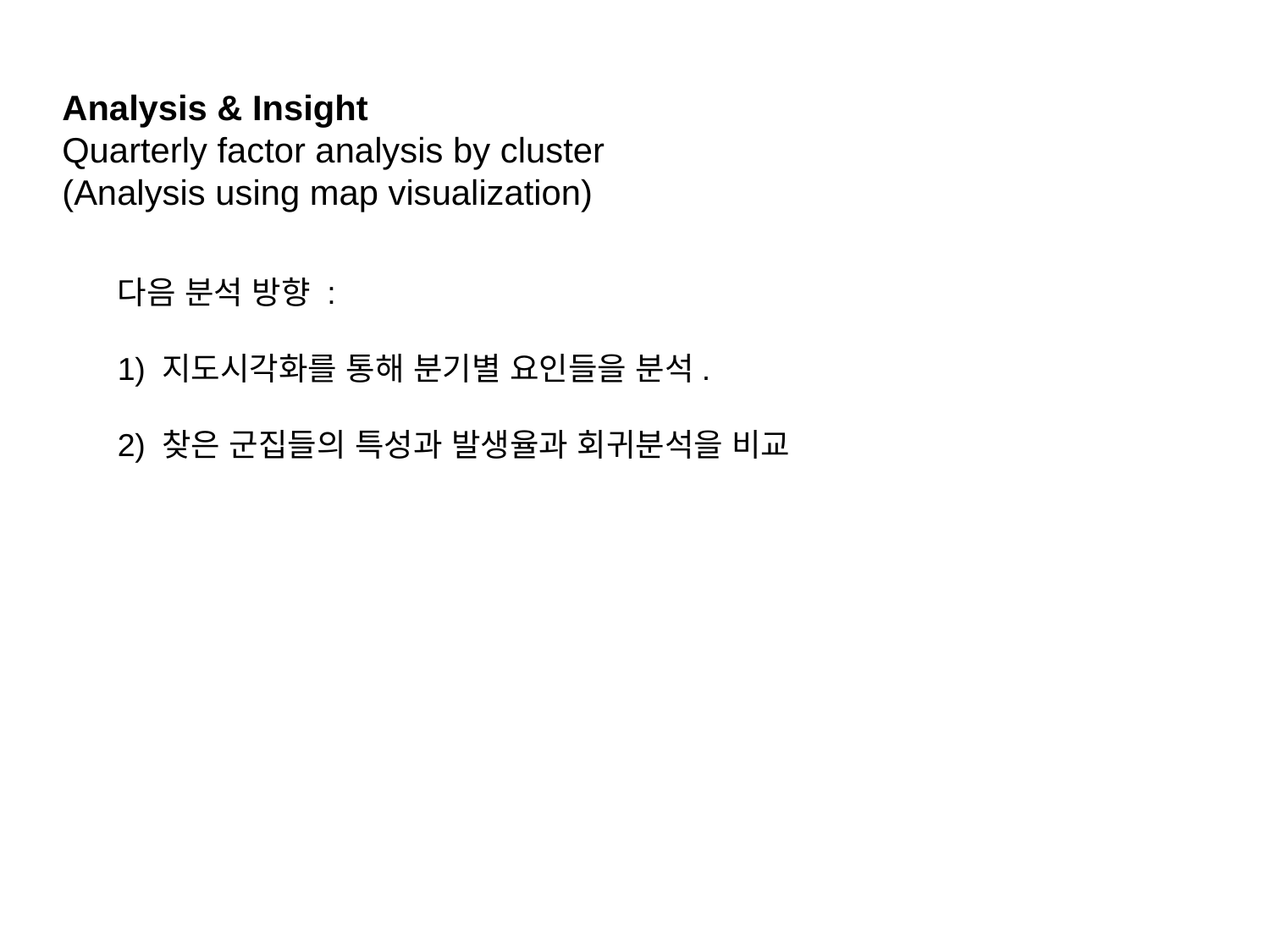

Analysis & Insight
Quarterly factor analysis by cluster
(Analysis using map visualization)
다음 분석 방향 :
1) 지도시각화를 통해 분기별 요인들을 분석.

2) 찾은 군집들의 특성과 발생율과 회귀분석을 비교